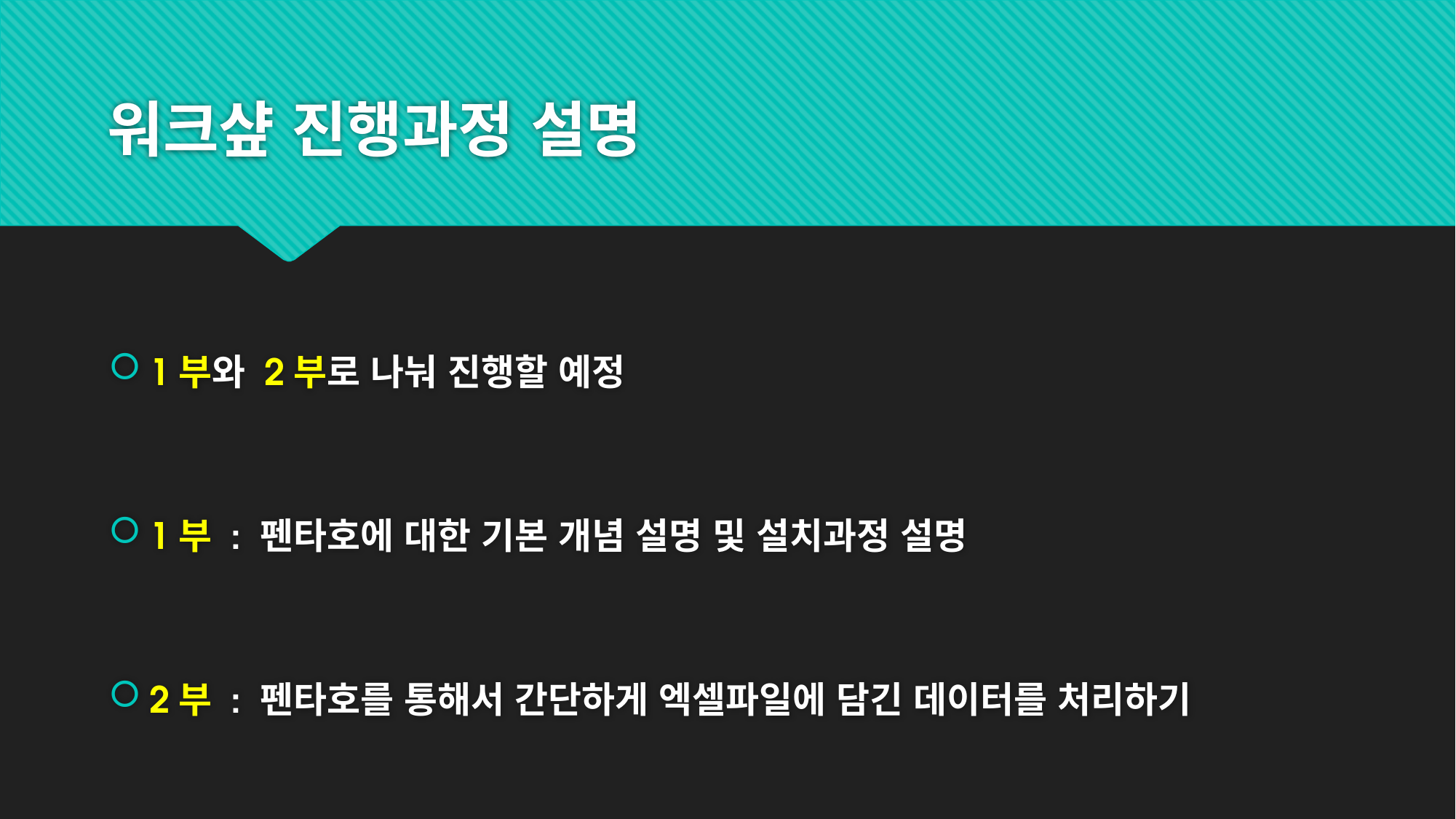

# 워크샾 진행과정 설명
1부와 2부로 나눠 진행할 예정

1부 : 펜타호에 대한 기본 개념 설명 및 설치과정 설명

2부 : 펜타호를 통해서 간단하게 엑셀파일에 담긴 데이터를 처리하기